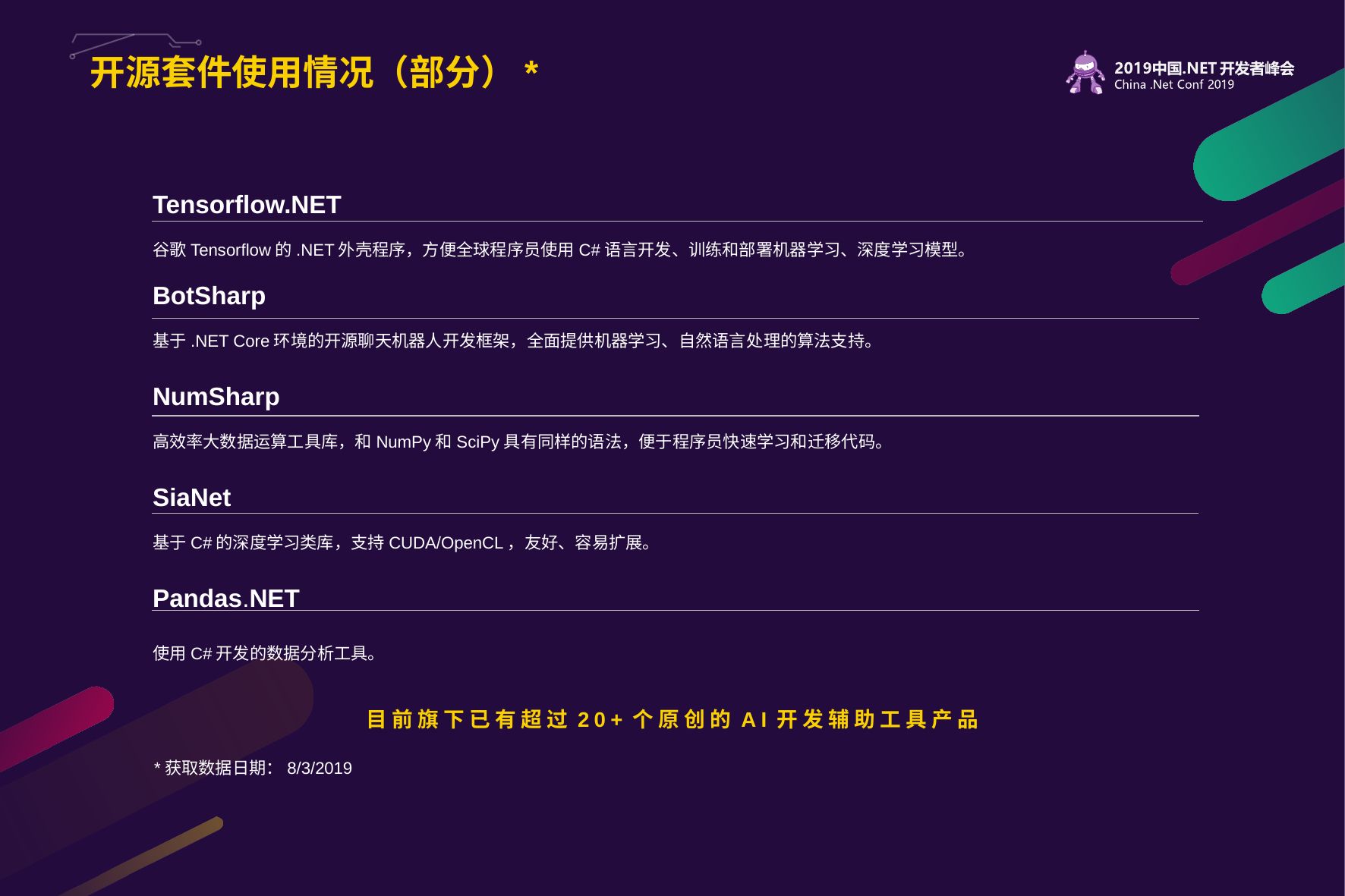

# 开源套件使用情况（部分）*

Tensorflow.NET

谷歌Tensorflow的.NET外壳程序，方便全球程序员使用C#语言开发、训练和部署机器学习、深度学习模型。
BotSharp
基于.NET Core环境的开源聊天机器人开发框架，全面提供机器学习、自然语言处理的算法支持。
NumSharp
高效率大数据运算工具库，和NumPy和SciPy具有同样的语法，便于程序员快速学习和迁移代码。
SiaNet
基于C#的深度学习类库，支持CUDA/OpenCL，友好、容易扩展。
Pandas.NET
使用C#开发的数据分析工具。

目前旗下已有超过20+个原创的AI开发辅助工具产品

*获取数据日期：8/3/2019